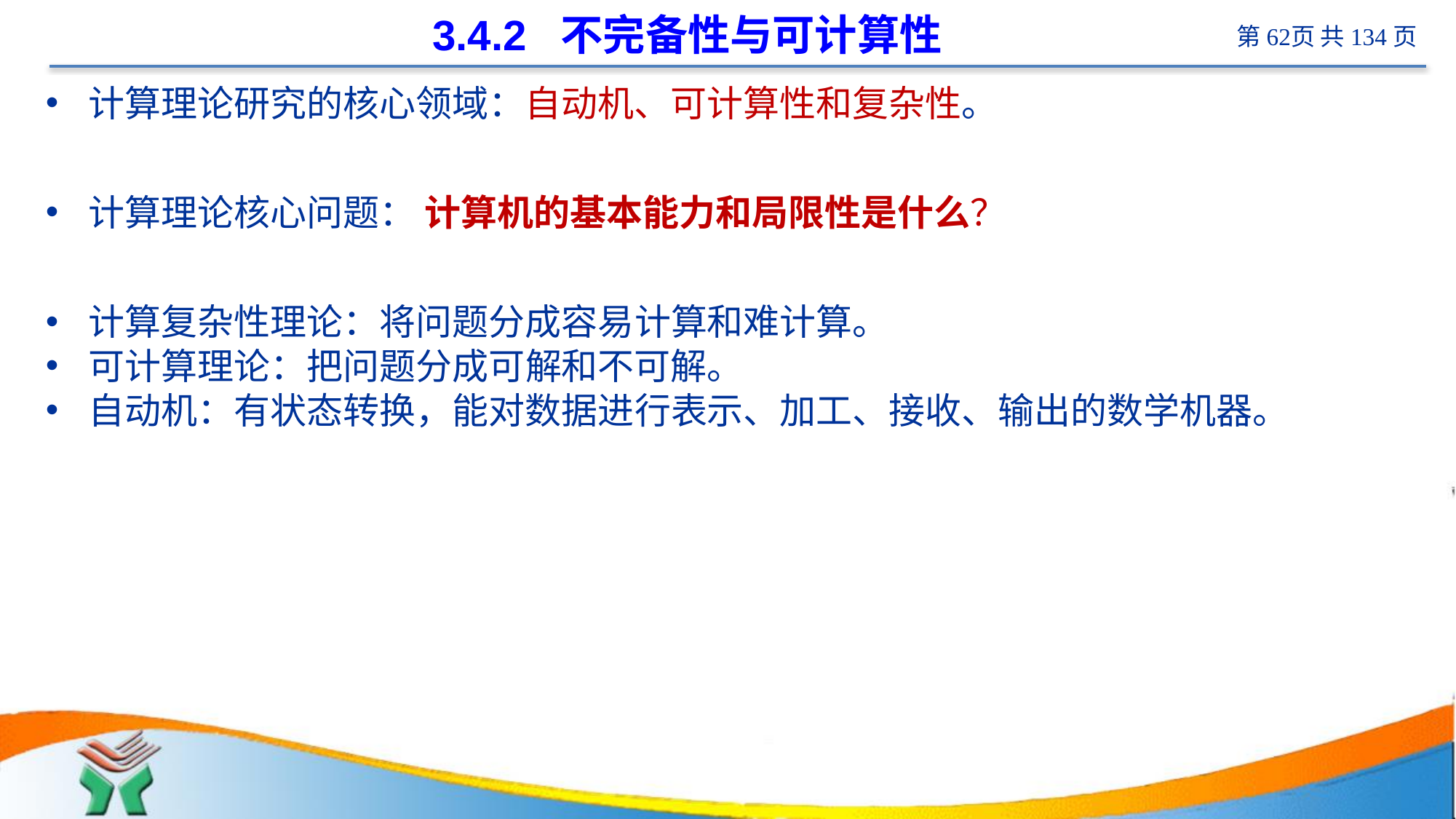

# 3.4.2  不完备性与可计算性
计算理论研究的核心领域：自动机、可计算性和复杂性。

计算理论核心问题： 计算机的基本能力和局限性是什么？

计算复杂性理论：将问题分成容易计算和难计算。
可计算理论：把问题分成可解和不可解。
自动机：有状态转换，能对数据进行表示、加工、接收、输出的数学机器。